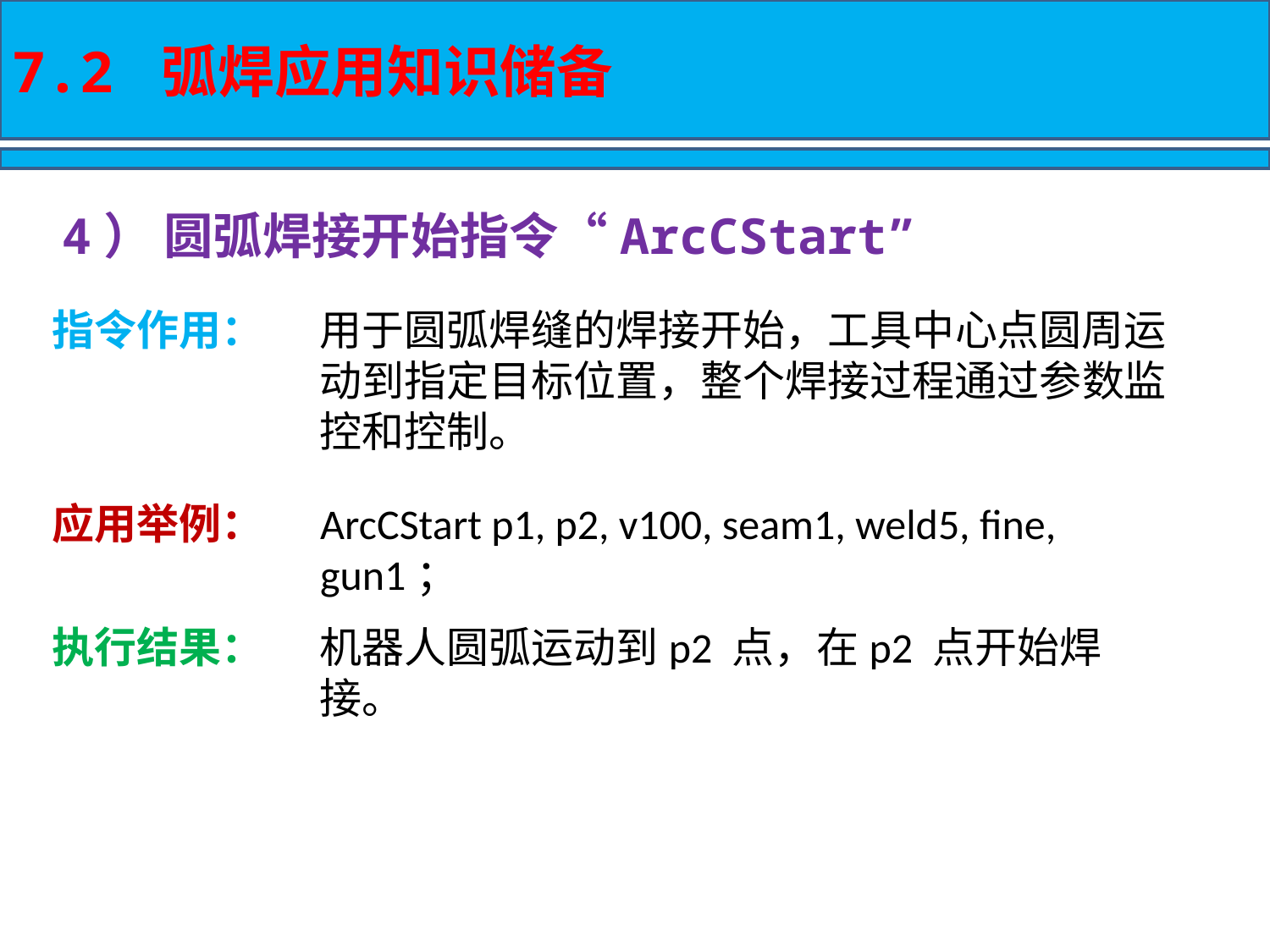

7.2 弧焊应用知识储备

4） 圆弧焊接开始指令“ArcCStart”
指令作用：
用于圆弧焊缝的焊接开始，工具中心点圆周运动到指定目标位置，整个焊接过程通过参数监控和控制。
应用举例：
ArcCStart p1, p2, v100, seam1, weld5, fine, gun1；
执行结果：
机器人圆弧运动到p2 点，在p2 点开始焊接。